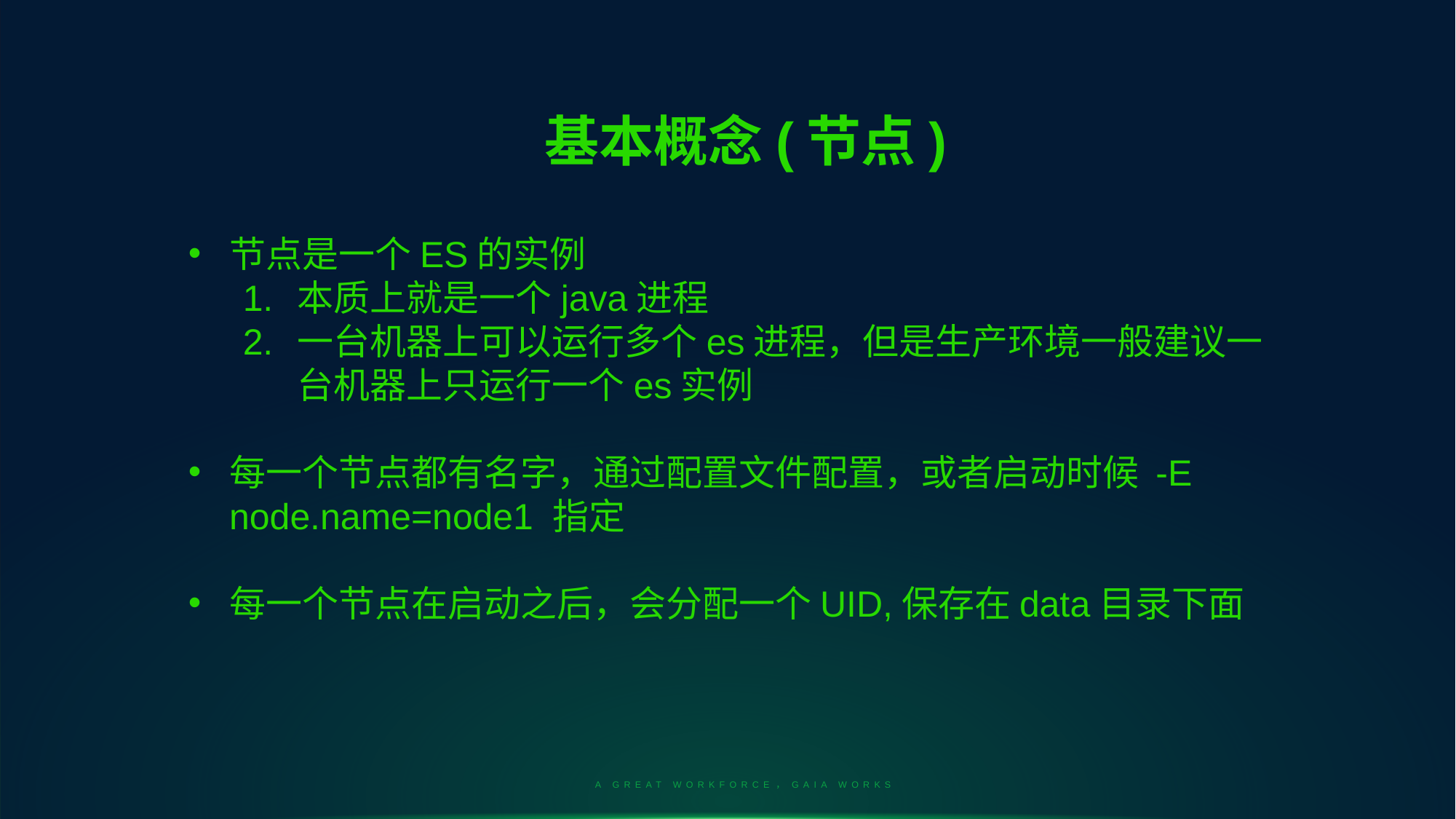

基本概念(节点)
节点是一个ES的实例
本质上就是一个java进程
一台机器上可以运行多个es进程，但是生产环境一般建议一台机器上只运行一个es实例

每一个节点都有名字，通过配置文件配置，或者启动时候 -E node.name=node1 指定

每一个节点在启动之后，会分配一个UID,保存在data目录下面